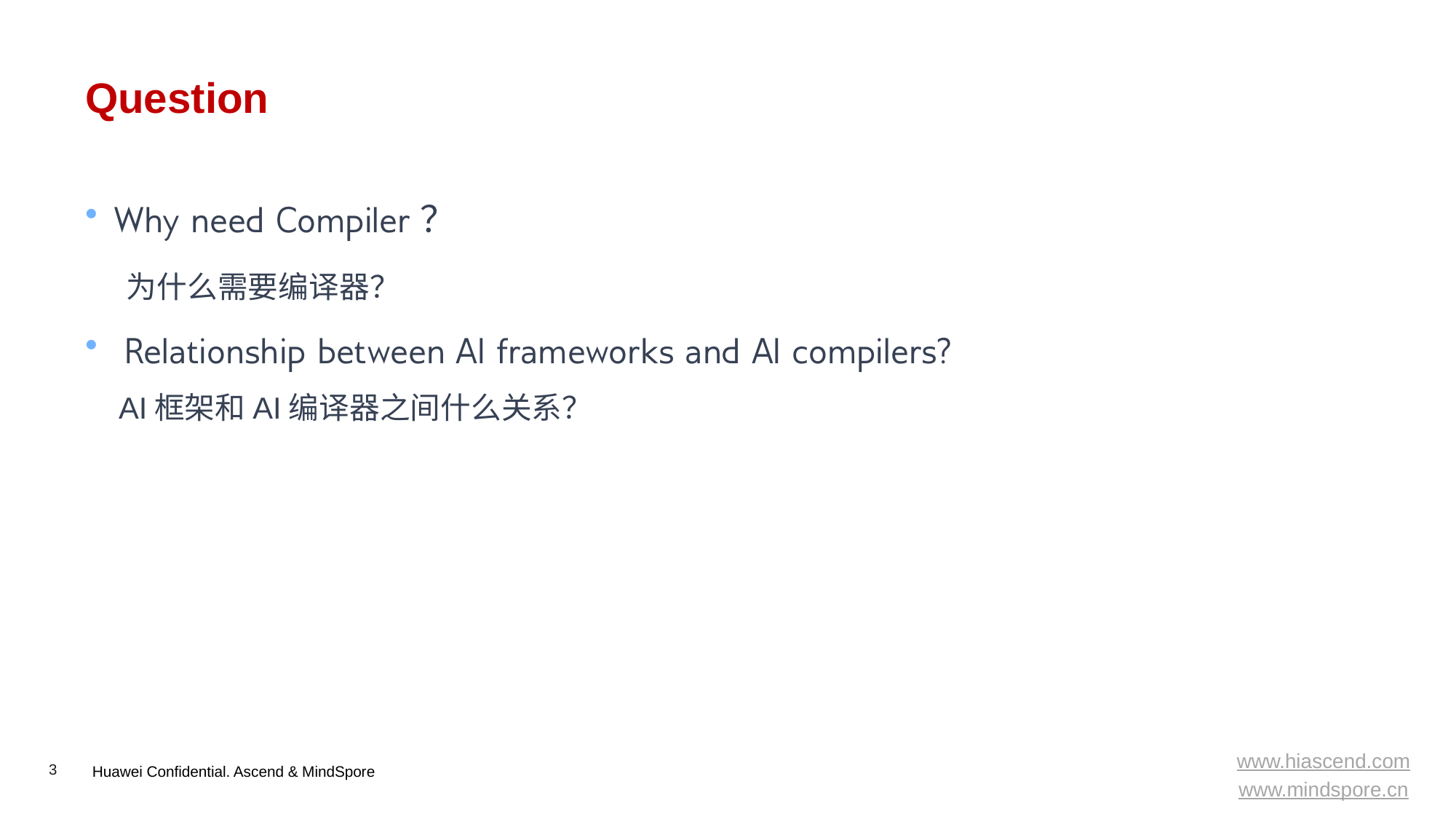

# Question
Why need Compiler？
    为什么需要编译器？
 Relationship between AI frameworks and AI compilers?
    AI框架和AI编译器之间什么关系？